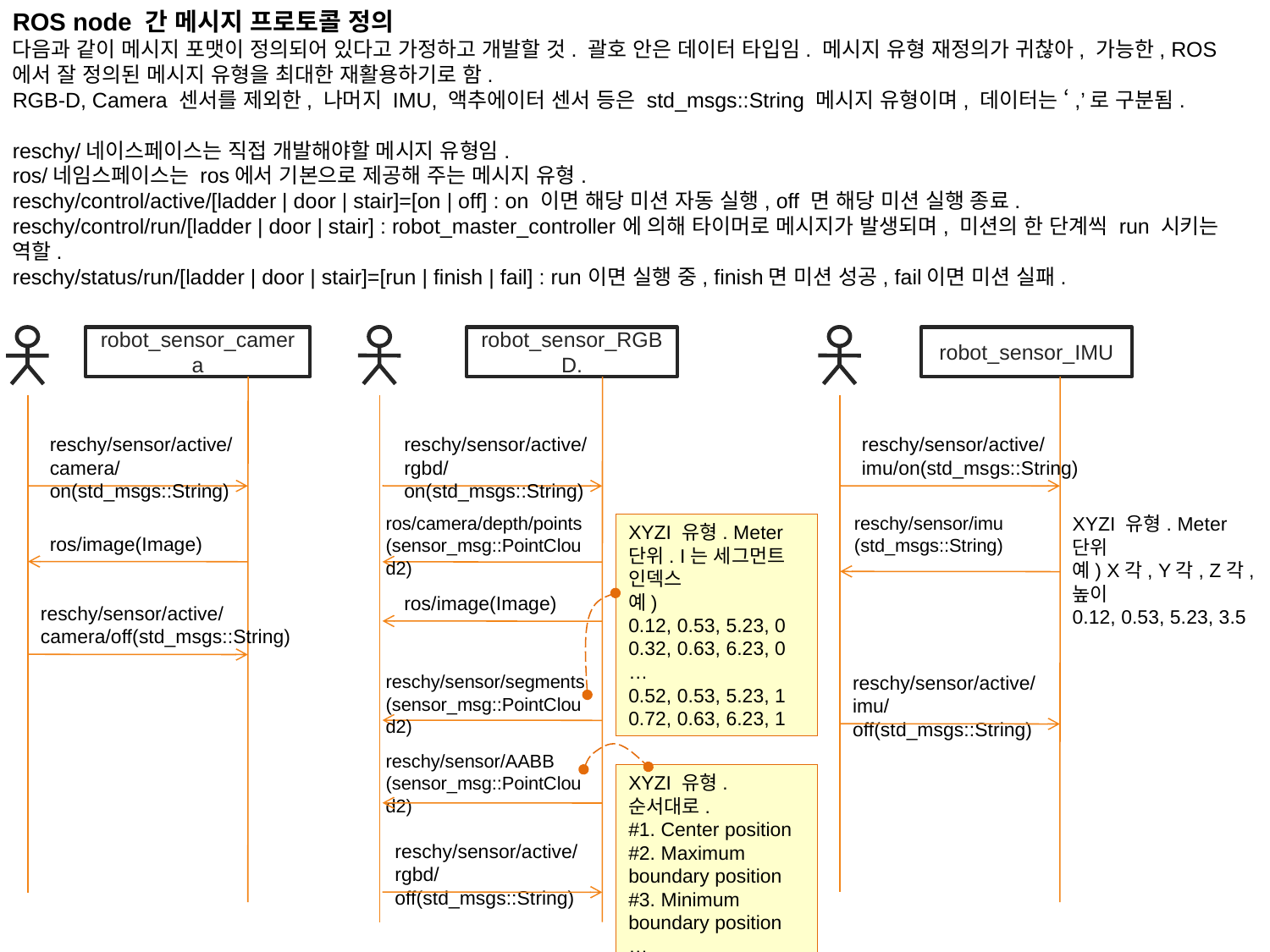

ROS node 간 메시지 프로토콜 정의
다음과 같이 메시지 포맷이 정의되어 있다고 가정하고 개발할 것. 괄호 안은 데이터 타입임. 메시지 유형 재정의가 귀찮아, 가능한, ROS에서 잘 정의된 메시지 유형을 최대한 재활용하기로 함.
RGB-D, Camera 센서를 제외한, 나머지 IMU, 액추에이터 센서 등은 std_msgs::String 메시지 유형이며, 데이터는 ‘,’로 구분됨.

reschy/네이스페이스는 직접 개발해야할 메시지 유형임.
ros/네임스페이스는 ros에서 기본으로 제공해 주는 메시지 유형.
reschy/control/active/[ladder | door | stair]=[on | off] : on 이면 해당 미션 자동 실행, off 면 해당 미션 실행 종료.
reschy/control/run/[ladder | door | stair] : robot_master_controller에 의해 타이머로 메시지가 발생되며, 미션의 한 단계씩 run 시키는 역할.
reschy/status/run/[ladder | door | stair]=[run | finish | fail] : run이면 실행 중, finish면 미션 성공, fail이면 미션 실패.

robot_sensor_camera
robot_sensor_RGBD.
robot_sensor_IMU

reschy/sensor/active/
camera/on(std_msgs::String)
reschy/sensor/active/
rgbd/on(std_msgs::String)
reschy/sensor/active/
imu/on(std_msgs::String)
reschy/sensor/imu
(std_msgs::String)
ros/camera/depth/points
(sensor_msg::PointCloud2)
XYZI 유형. Meter단위
예) X각, Y각, Z각, 높이
0.12, 0.53, 5.23, 3.5
XYZI 유형. Meter단위. I는 세그먼트 인덱스
예)
0.12, 0.53, 5.23, 0
0.32, 0.63, 6.23, 0
…
0.52, 0.53, 5.23, 1
0.72, 0.63, 6.23, 1
ros/image(Image)
ros/image(Image)

reschy/sensor/active/
camera/off(std_msgs::String)
reschy/sensor/segments
(sensor_msg::PointCloud2)
reschy/sensor/active/
imu/off(std_msgs::String)

reschy/sensor/AABB
(sensor_msg::PointCloud2)
XYZI 유형. 순서대로.
#1. Center position
#2. Maximum boundary position
#3. Minimum boundary position
…
reschy/sensor/active/rgbd/off(std_msgs::String)